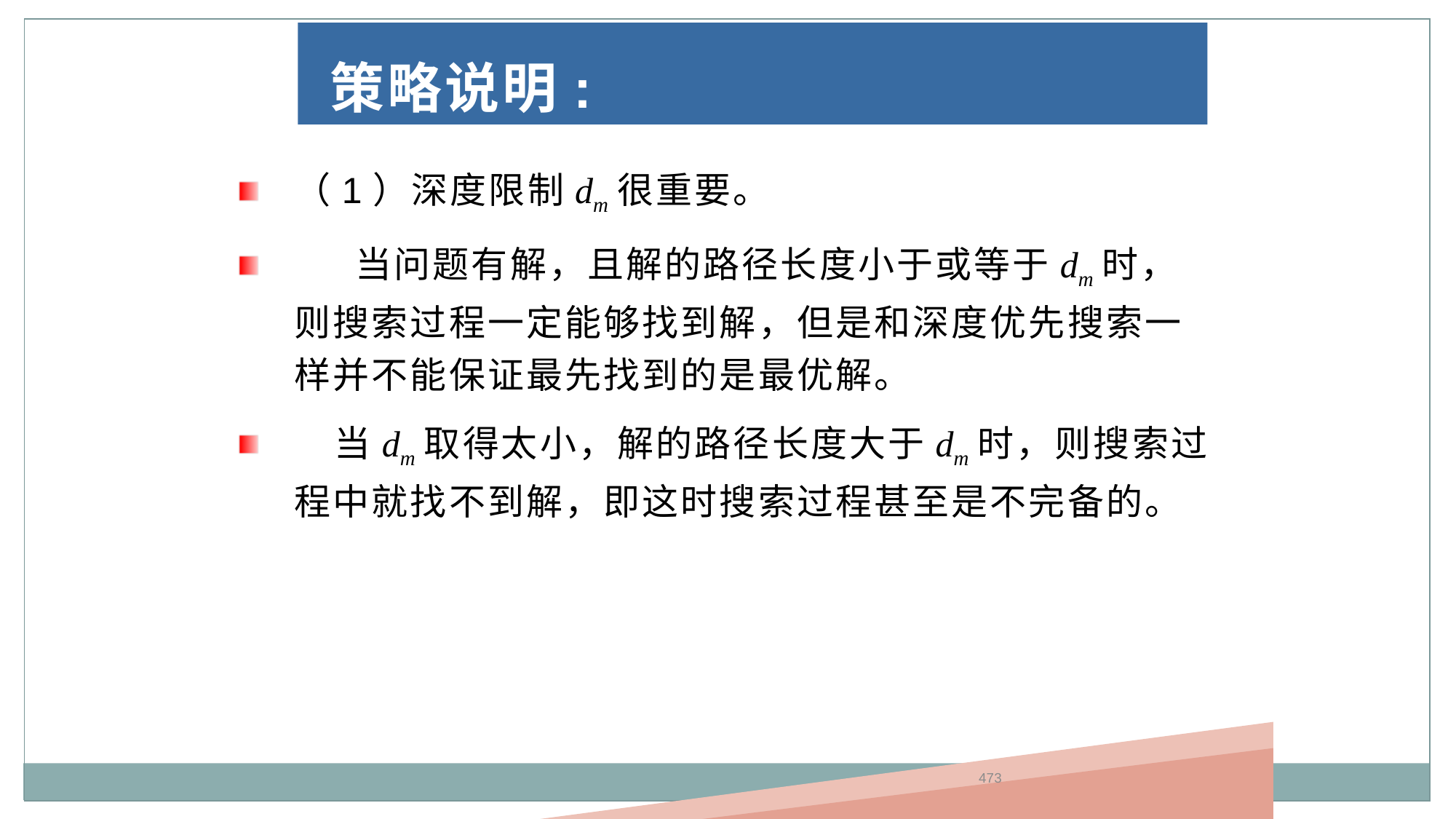

策略说明:
（1）深度限制dm很重要。
     当问题有解，且解的路径长度小于或等于dm时，则搜索过程一定能够找到解，但是和深度优先搜索一样并不能保证最先找到的是最优解。
   当dm取得太小，解的路径长度大于dm时，则搜索过程中就找不到解，即这时搜索过程甚至是不完备的。

473